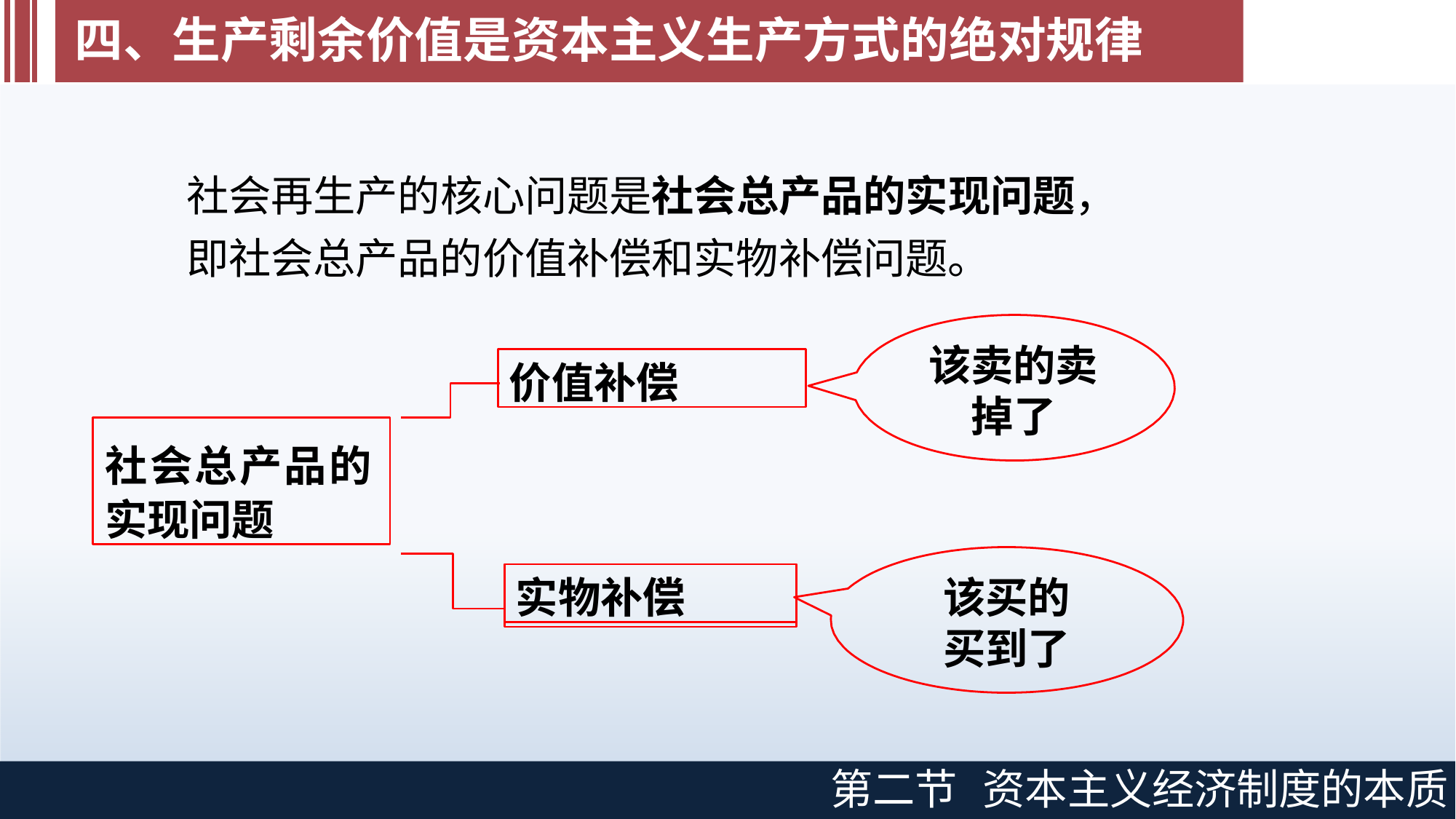

# 四、生产剩余价值是资本主义生产方式的绝对规律

社会再生产的核心问题是社会总产品的实现问题，
即社会总产品的价值补偿和实物补偿问题。

该卖的卖 掉了
价值补偿

社会总产品的实现问题

实物补偿
该买的 买到了
第二节
资本主义经济制度的本质